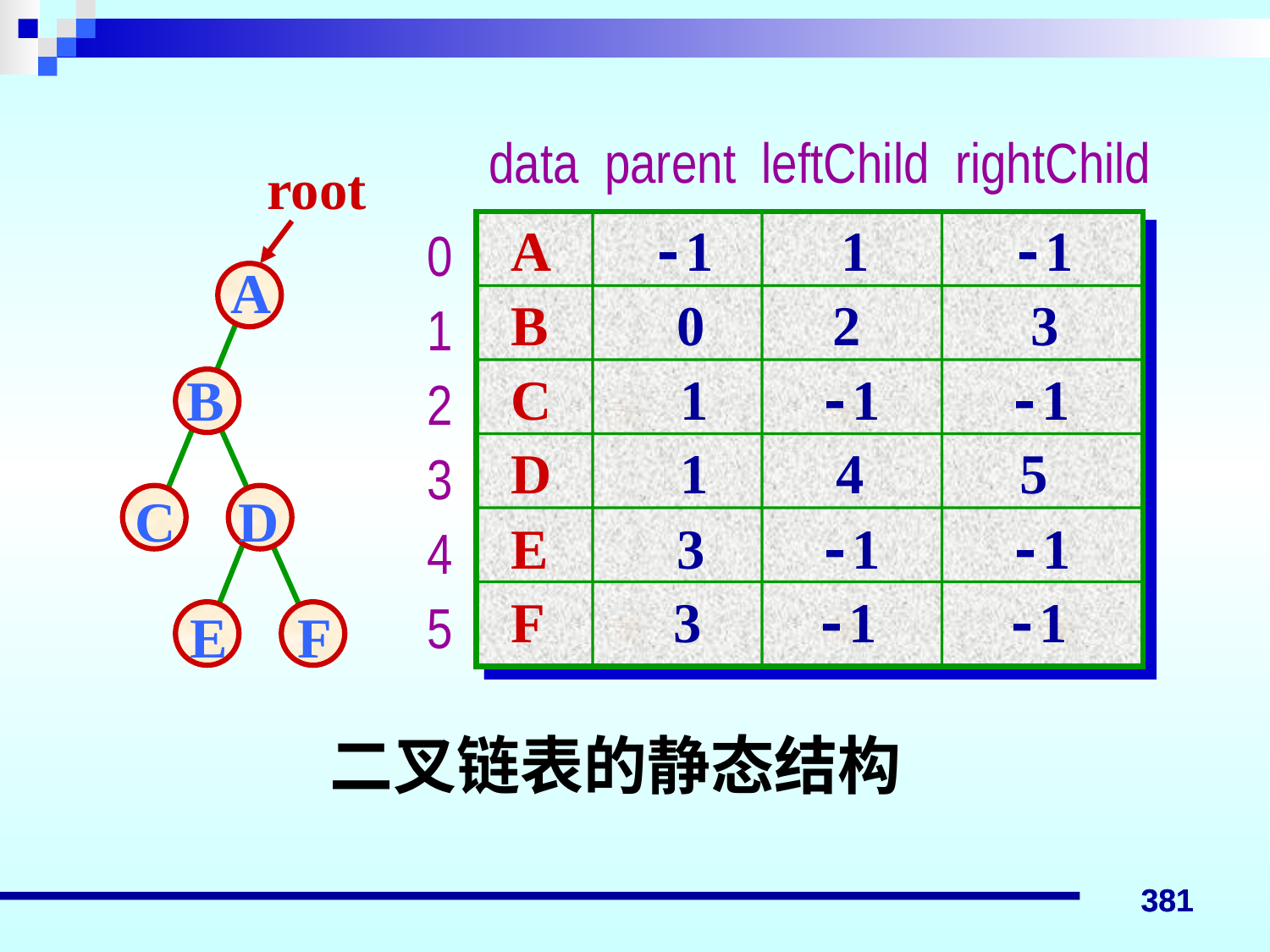

data  parent  leftChild  rightChild
A       -1         1          -1
B         0         2            3
C         1         -1         -1
D         1         4           5
E         3        -1         -1
F         3        -1         -1
0
1
2
3
4
5

root

A

B

C
D

E
F

二叉链表的静态结构
381
381